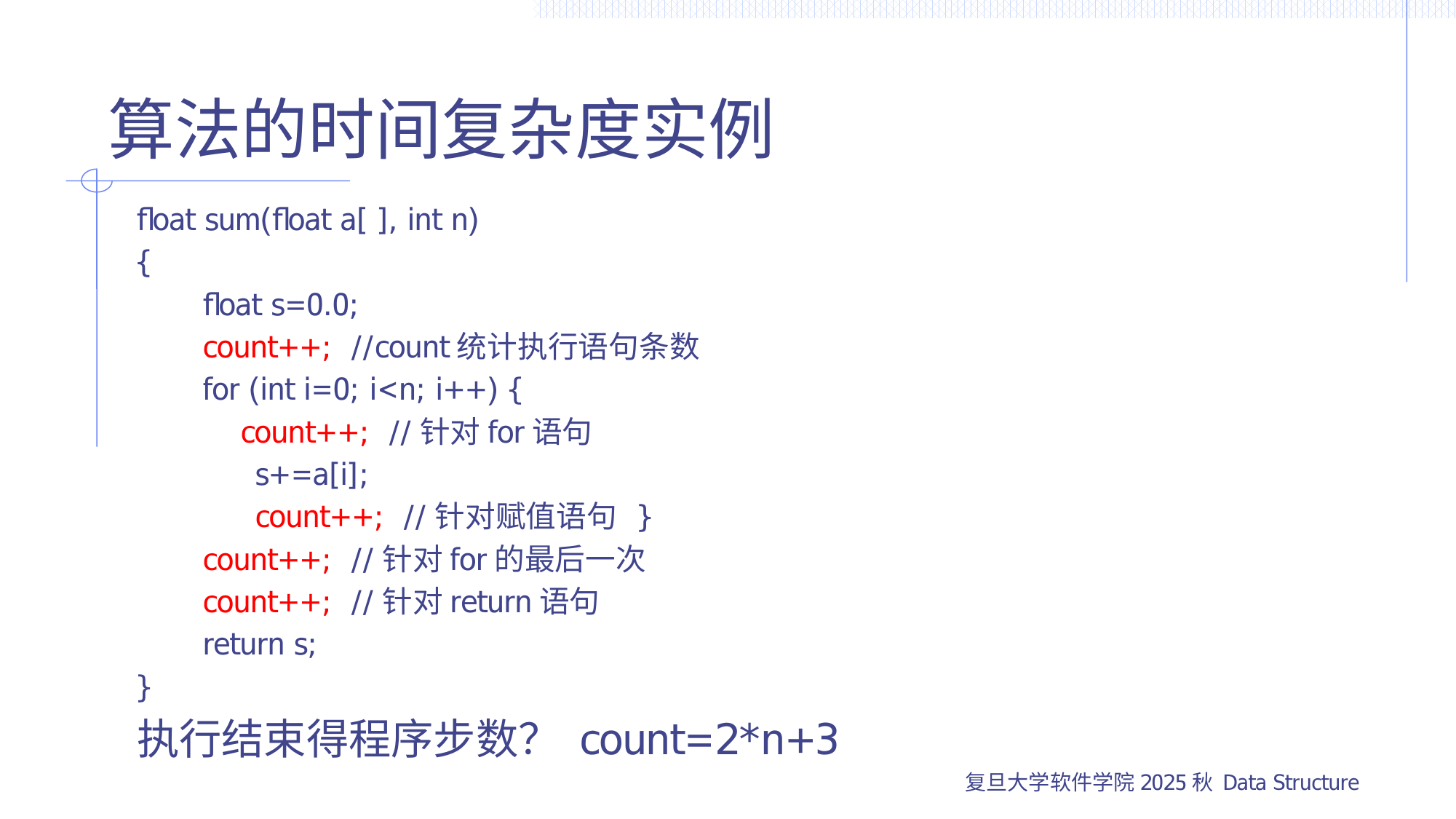

# 算法的时间复杂度实例
float sum(float a[ ], int n)
{
       float s=0.0;
       count++;  //count统计执行语句条数
       for (int i=0; i<n; i++) {
           count++;  //针对for语句
	 s+=a[i];
	 count++;  //针对赋值语句  }
       count++;  //针对for的最后一次
       count++;  //针对return语句
       return s;
}
执行结束得程序步数？ count=2*n+3